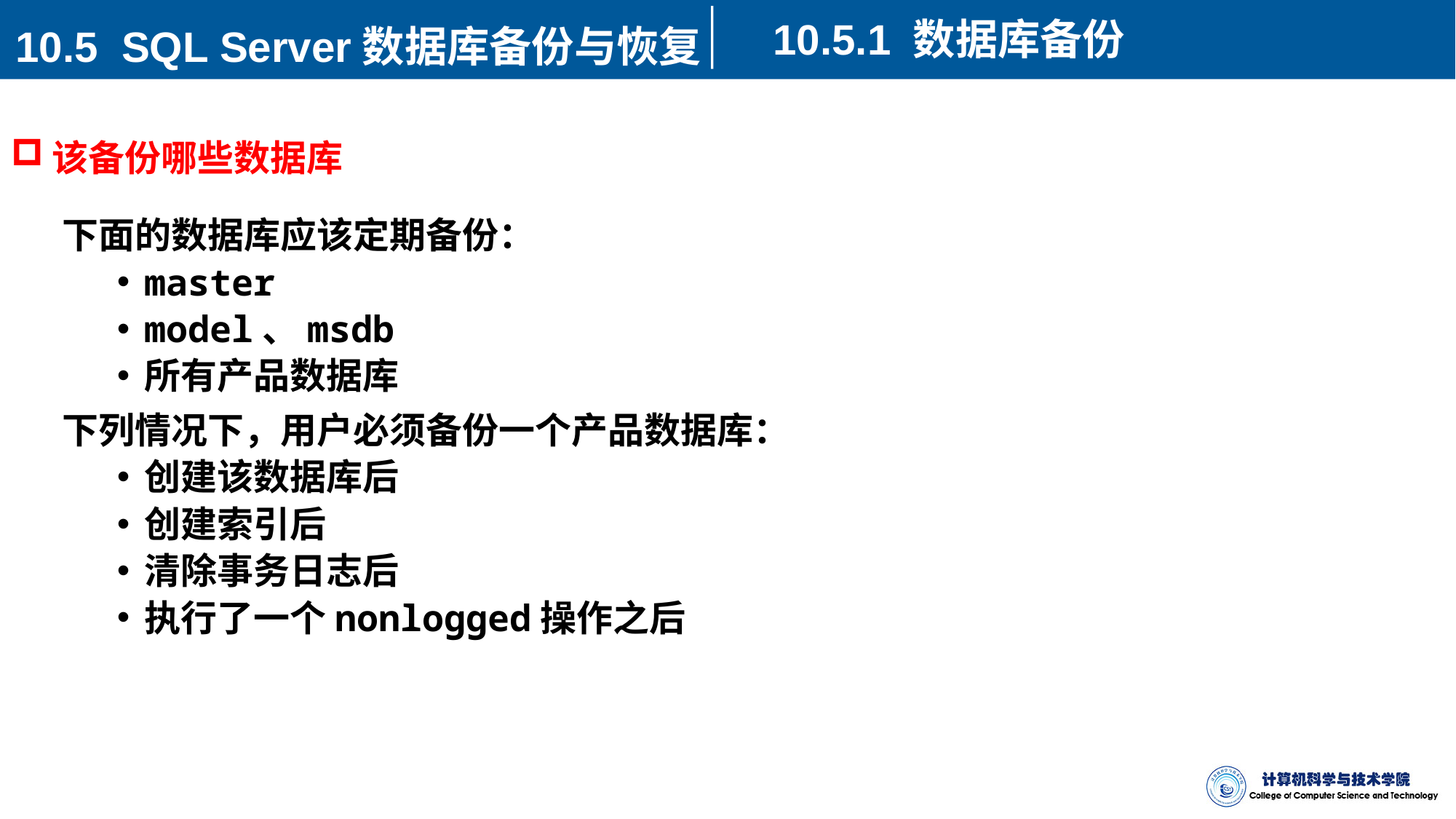

10.5.1 数据库备份
10.5  SQL Server数据库备份与恢复
# 该备份哪些数据库
下面的数据库应该定期备份：
master
model、msdb
所有产品数据库
下列情况下，用户必须备份一个产品数据库：
创建该数据库后
创建索引后
清除事务日志后
执行了一个nonlogged操作之后